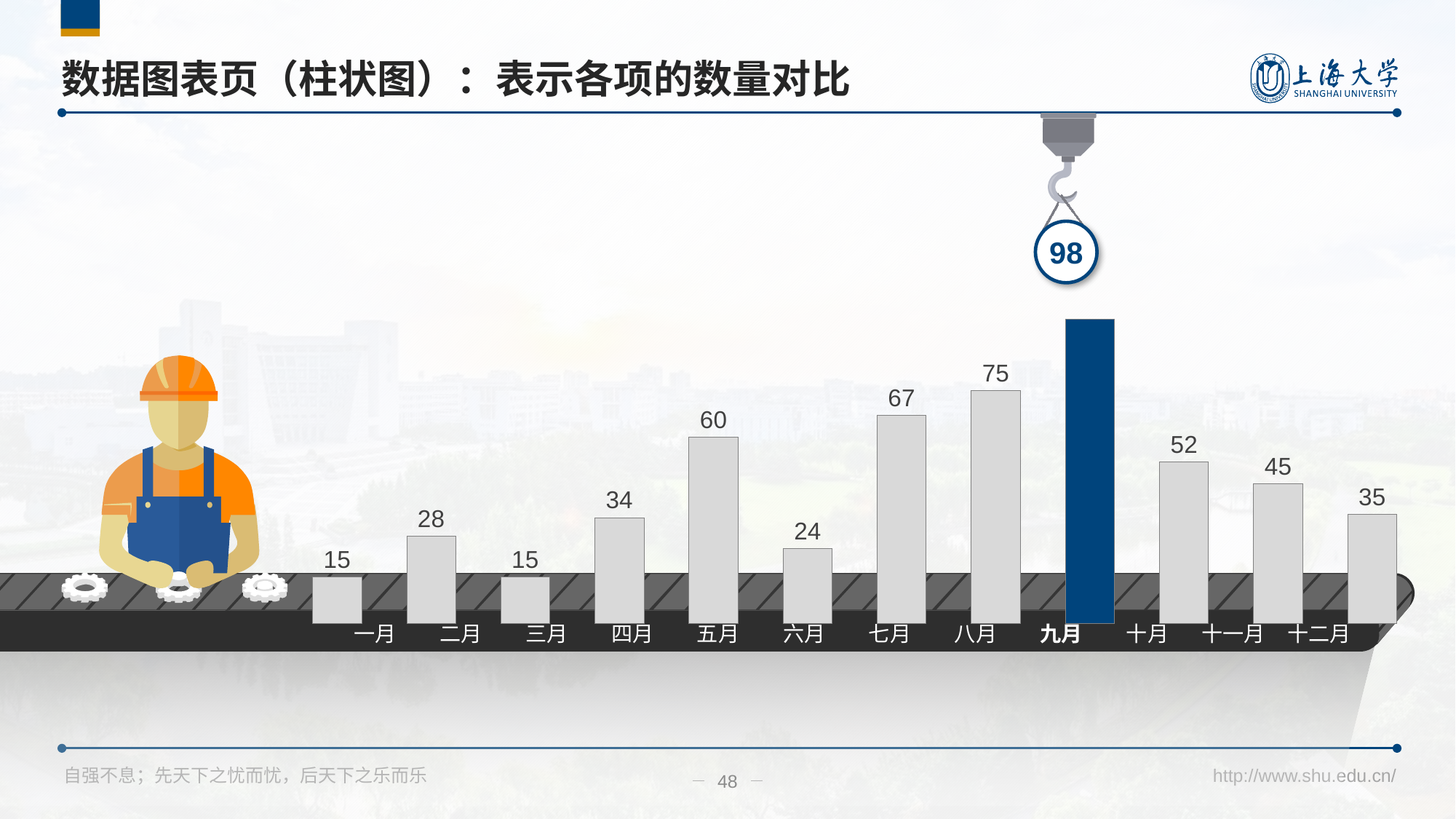

右键单击图表 → 编辑数据 → 更改数据
# 数据图表页（柱状图）：表示各项的数量对比

98

### Chart

| Category | 系列 1 |
|---|---|
| 一月 | 15.0 |
| 二月 | 28.0 |
| 三月 | 15.0 |
| 四月 | 34.0 |
| 五月 | 60.0 |
| 六月 | 24.0 |
| 七月 | 67.0 |
| 八月 | 75.0 |
| 九月 | 98.0 |
| 十月 | 52.0 |
| 十一月 | 45.0 |
| 十二月 | 35.0 |
一月
二月
三月
四月
五月
六月
七月
八月
九月
十月
十一月
十二月
48